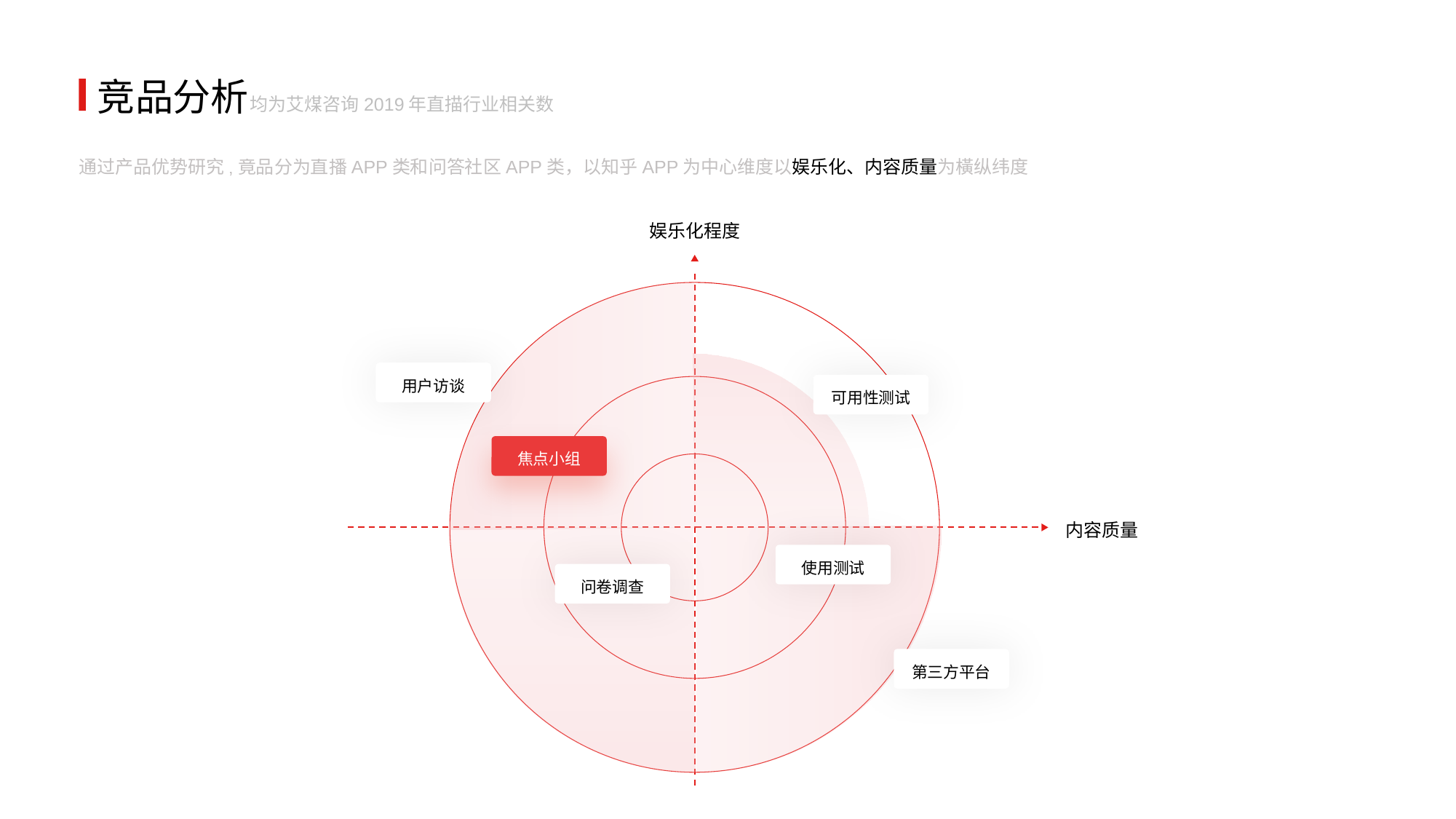

竞品分析

均为艾煤咨询2019年直描行业相关数
通过产品优势研究,竟品分为直播APP类和问答社区APP类，以知乎APP为中心维度以娱乐化、内容质量为橫纵纬度
娱乐化程度

用户访谈

可用性测试

焦点小组

内容质量

使用测试

问卷调查

第三方平台